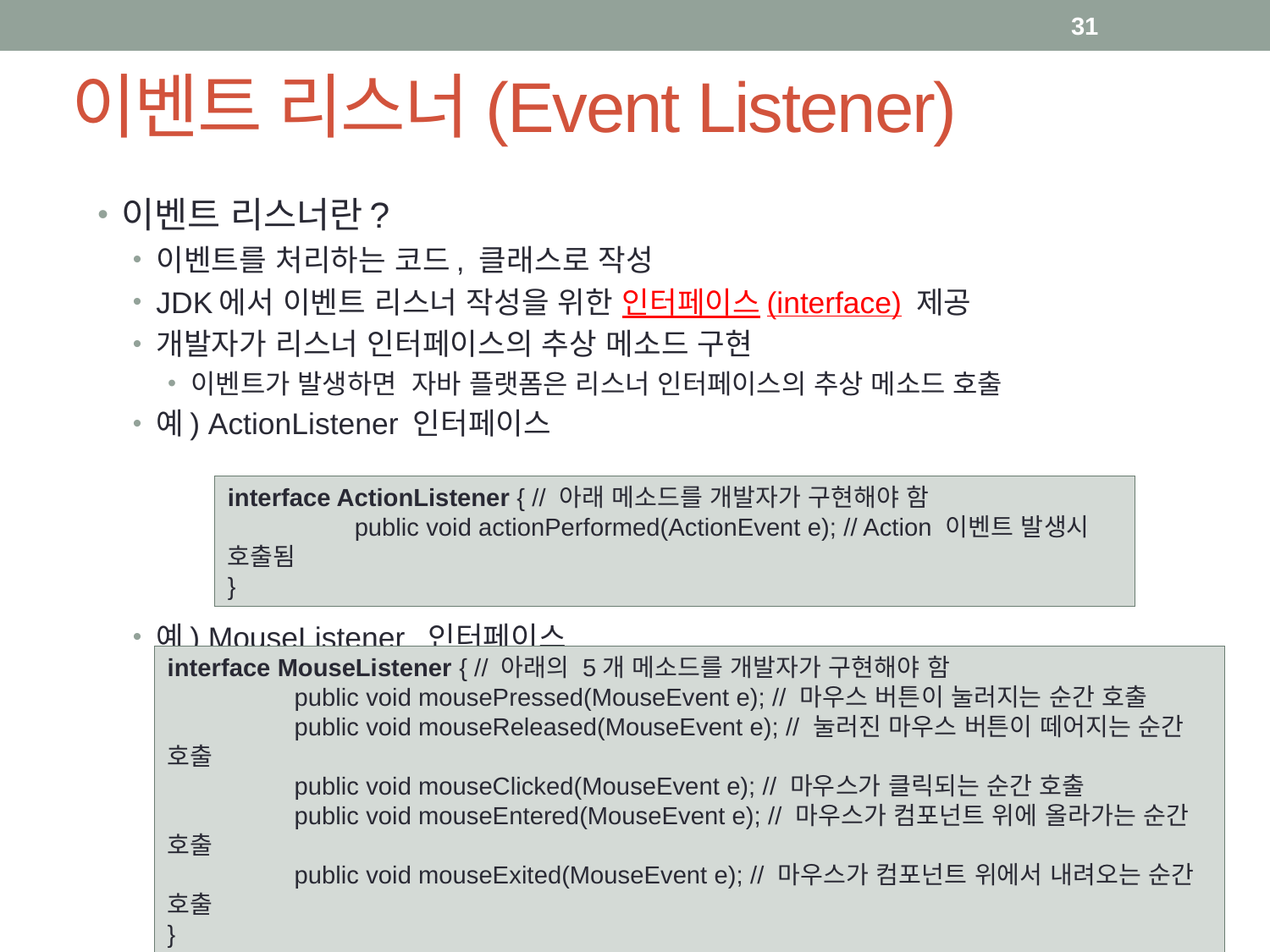

31
# 이벤트 리스너(Event Listener)
이벤트 리스너란?
이벤트를 처리하는 코드, 클래스로 작성
JDK에서 이벤트 리스너 작성을 위한 인터페이스(interface) 제공
개발자가 리스너 인터페이스의 추상 메소드 구현
이벤트가 발생하면  자바 플랫폼은 리스너 인터페이스의 추상 메소드 호출
예) ActionListener 인터페이스

예) MouseListener  인터페이스

interface ActionListener { // 아래 메소드를 개발자가 구현해야 함
	public void actionPerformed(ActionEvent e); // Action 이벤트 발생시 호출됨
}
interface MouseListener { // 아래의 5개 메소드를 개발자가 구현해야 함
	public void mousePressed(MouseEvent e); // 마우스 버튼이 눌러지는 순간 호출
	public void mouseReleased(MouseEvent e); // 눌러진 마우스 버튼이 떼어지는 순간 호출
	public void mouseClicked(MouseEvent e); // 마우스가 클릭되는 순간 호출
	public void mouseEntered(MouseEvent e); // 마우스가 컴포넌트 위에 올라가는 순간 호출
	public void mouseExited(MouseEvent e); // 마우스가 컴포넌트 위에서 내려오는 순간 호출
}